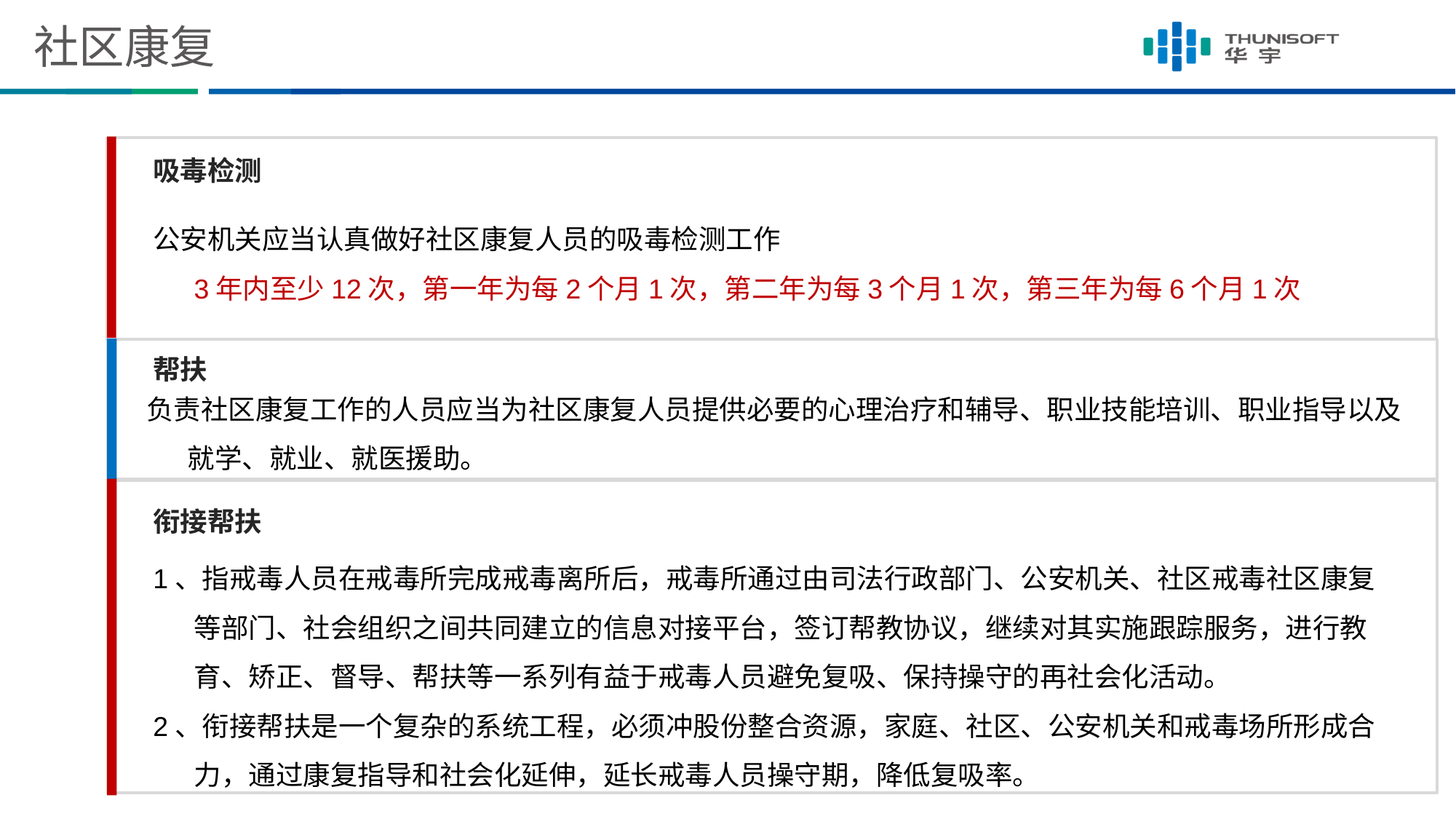

# 社区康复

吸毒检测
公安机关应当认真做好社区康复人员的吸毒检测工作
	3年内至少12次，第一年为每2个月1次，第二年为每3个月1次，第三年为每6个月1次

帮扶
负责社区康复工作的人员应当为社区康复人员提供必要的心理治疗和辅导、职业技能培训、职业指导以及就学、就业、就医援助。

衔接帮扶
1、指戒毒人员在戒毒所完成戒毒离所后，戒毒所通过由司法行政部门、公安机关、社区戒毒社区康复等部门、社会组织之间共同建立的信息对接平台，签订帮教协议，继续对其实施跟踪服务，进行教育、矫正、督导、帮扶等一系列有益于戒毒人员避免复吸、保持操守的再社会化活动。
2、衔接帮扶是一个复杂的系统工程，必须冲股份整合资源，家庭、社区、公安机关和戒毒场所形成合力，通过康复指导和社会化延伸，延长戒毒人员操守期，降低复吸率。